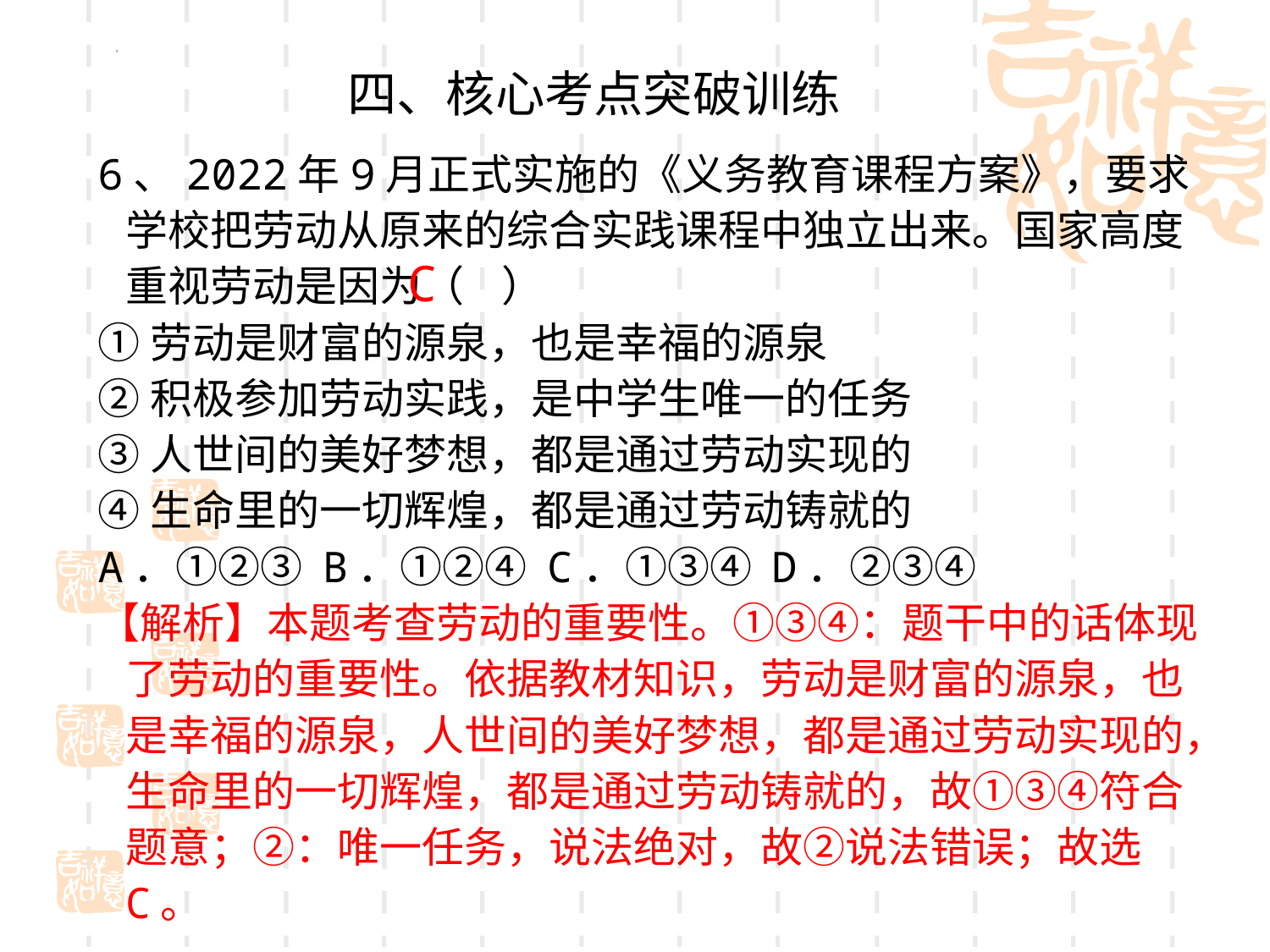

四、核心考点突破训练
6、2022年9月正式实施的《义务教育课程方案》，要求学校把劳动从原来的综合实践课程中独立出来。国家高度重视劳动是因为（    ）
①劳动是财富的源泉，也是幸福的源泉
②积极参加劳动实践，是中学生唯一的任务
③人世间的美好梦想，都是通过劳动实现的
④生命里的一切辉煌，都是通过劳动铸就的
A．①②③ B．①②④ C．①③④ D．②③④
【解析】本题考查劳动的重要性。①③④：题干中的话体现了劳动的重要性。依据教材知识，劳动是财富的源泉，也是幸福的源泉，人世间的美好梦想，都是通过劳动实现的，生命里的一切辉煌，都是通过劳动铸就的，故①③④符合题意；②：唯一任务，说法绝对，故②说法错误；故选C。
C